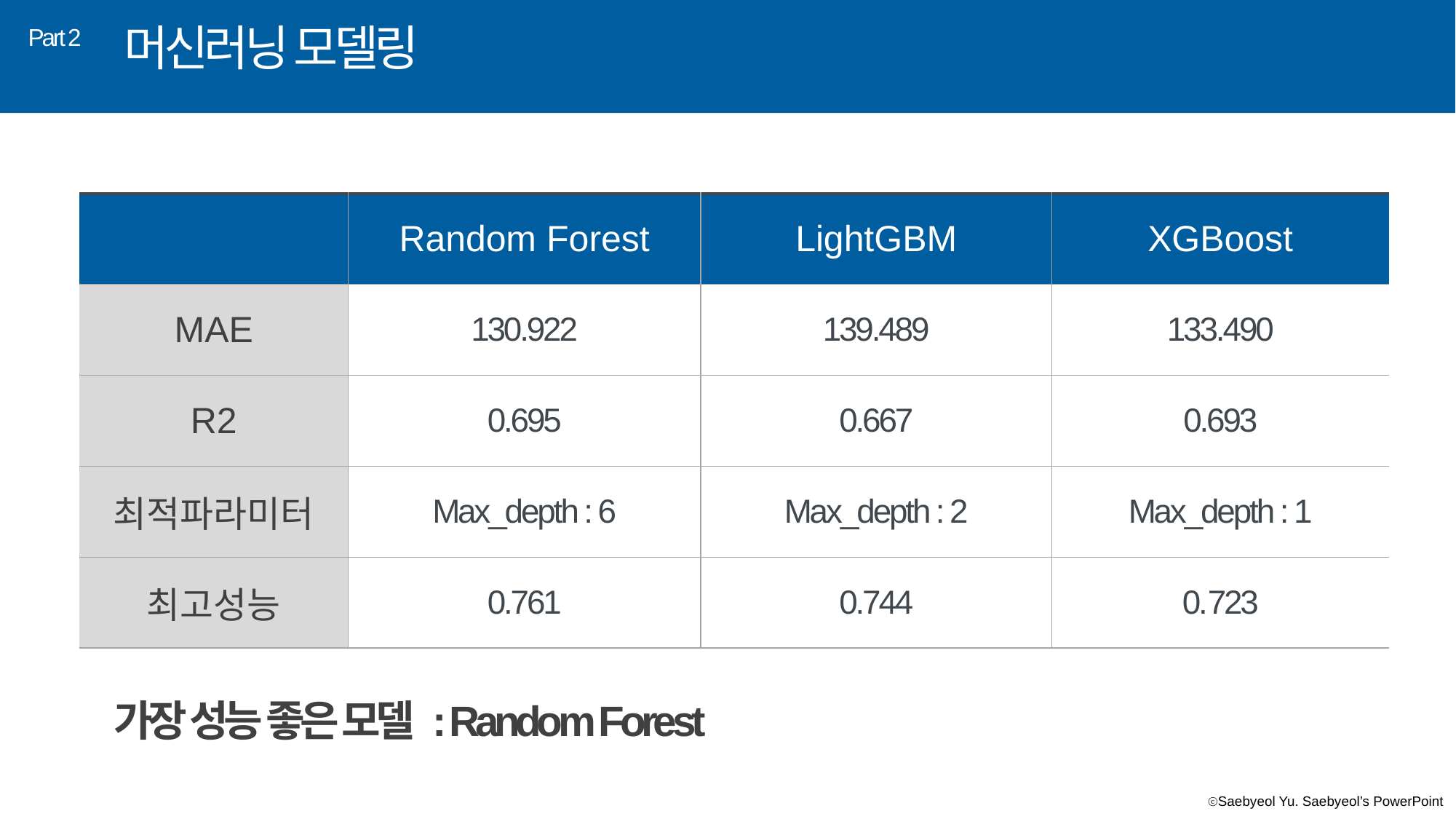

머신러닝 모델링

Part 2
|  | Random Forest | LightGBM | XGBoost |
| --- | --- | --- | --- |
| MAE | 130.922 | 139.489 | 133.490 |
| R2 | 0.695 | 0.667 | 0.693 |
| 최적파라미터 | Max\_depth : 6 | Max\_depth : 2 | Max\_depth : 1 |
| 최고성능 | 0.761 | 0.744 | 0.723 |
가장 성능 좋은 모델 : Random Forest